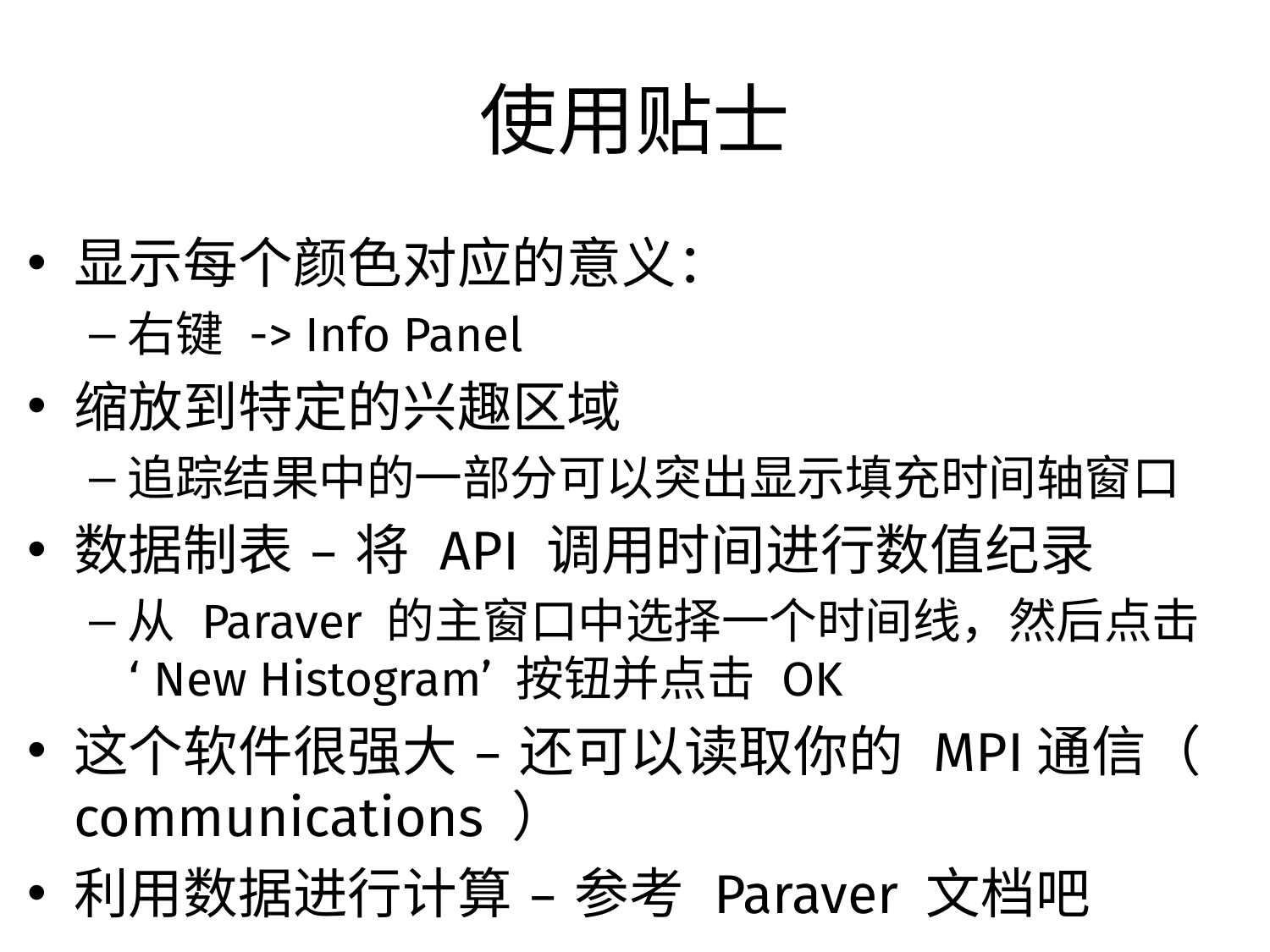

使用贴士
显示每个颜色对应的意义：
右键 -> Info Panel
缩放到特定的兴趣区域
追踪结果中的一部分可以突出显示填充时间轴窗口
数据制表 – 将 API 调用时间进行数值纪录
从 Paraver 的主窗口中选择一个时间线，然后点击  ‘New Histogram’ 按钮并点击 OK
这个软件很强大 – 还可以读取你的 MPI通信（ communications ）
利用数据进行计算 – 参考 Paraver 文档吧